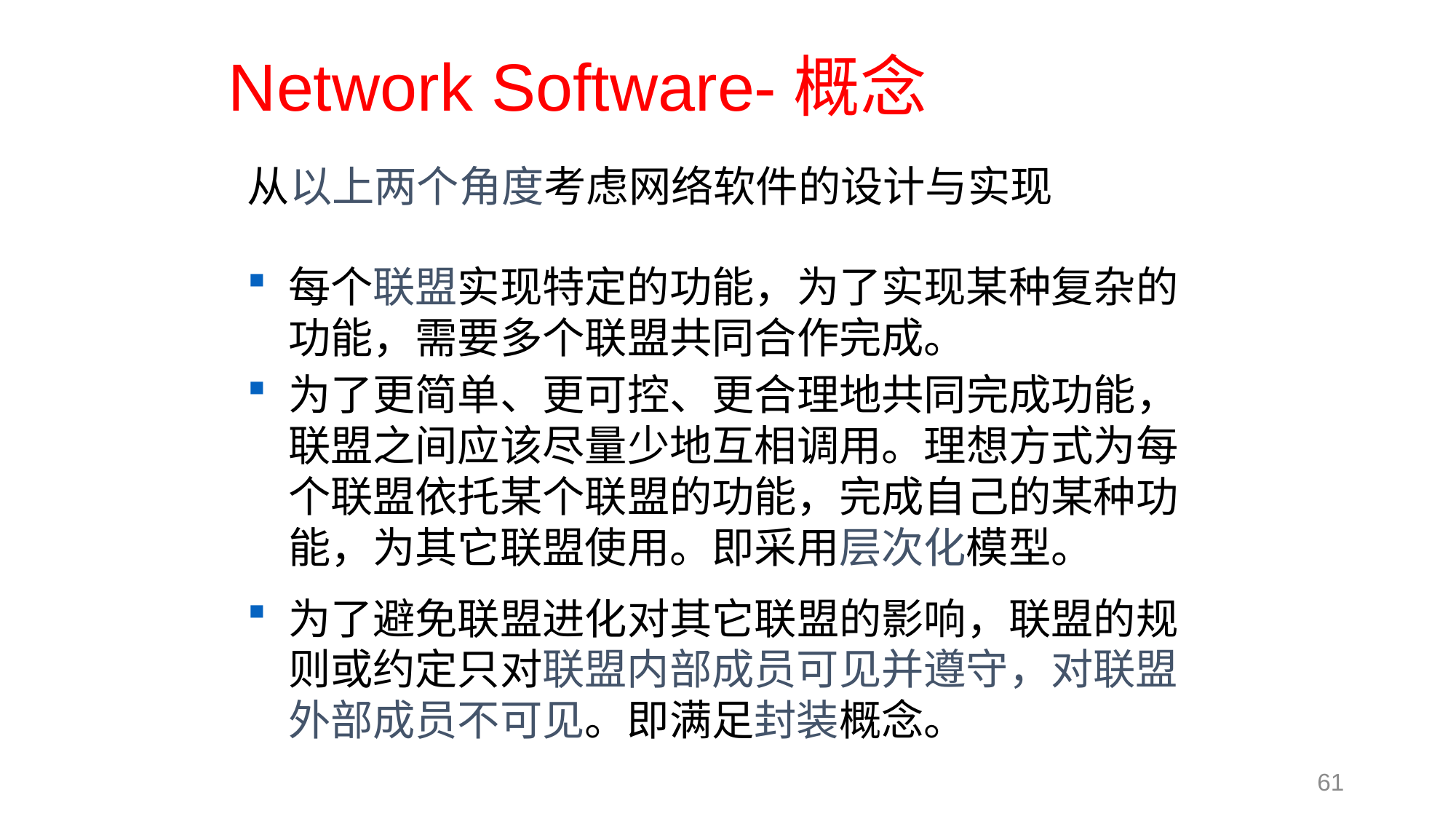

# Network Software-概念
从以上两个角度考虑网络软件的设计与实现
每个联盟实现特定的功能，为了实现某种复杂的功能，需要多个联盟共同合作完成。
为了更简单、更可控、更合理地共同完成功能，联盟之间应该尽量少地互相调用。理想方式为每个联盟依托某个联盟的功能，完成自己的某种功能，为其它联盟使用。即采用层次化模型。

为了避免联盟进化对其它联盟的影响，联盟的规则或约定只对联盟内部成员可见并遵守，对联盟外部成员不可见。即满足封装概念。
61